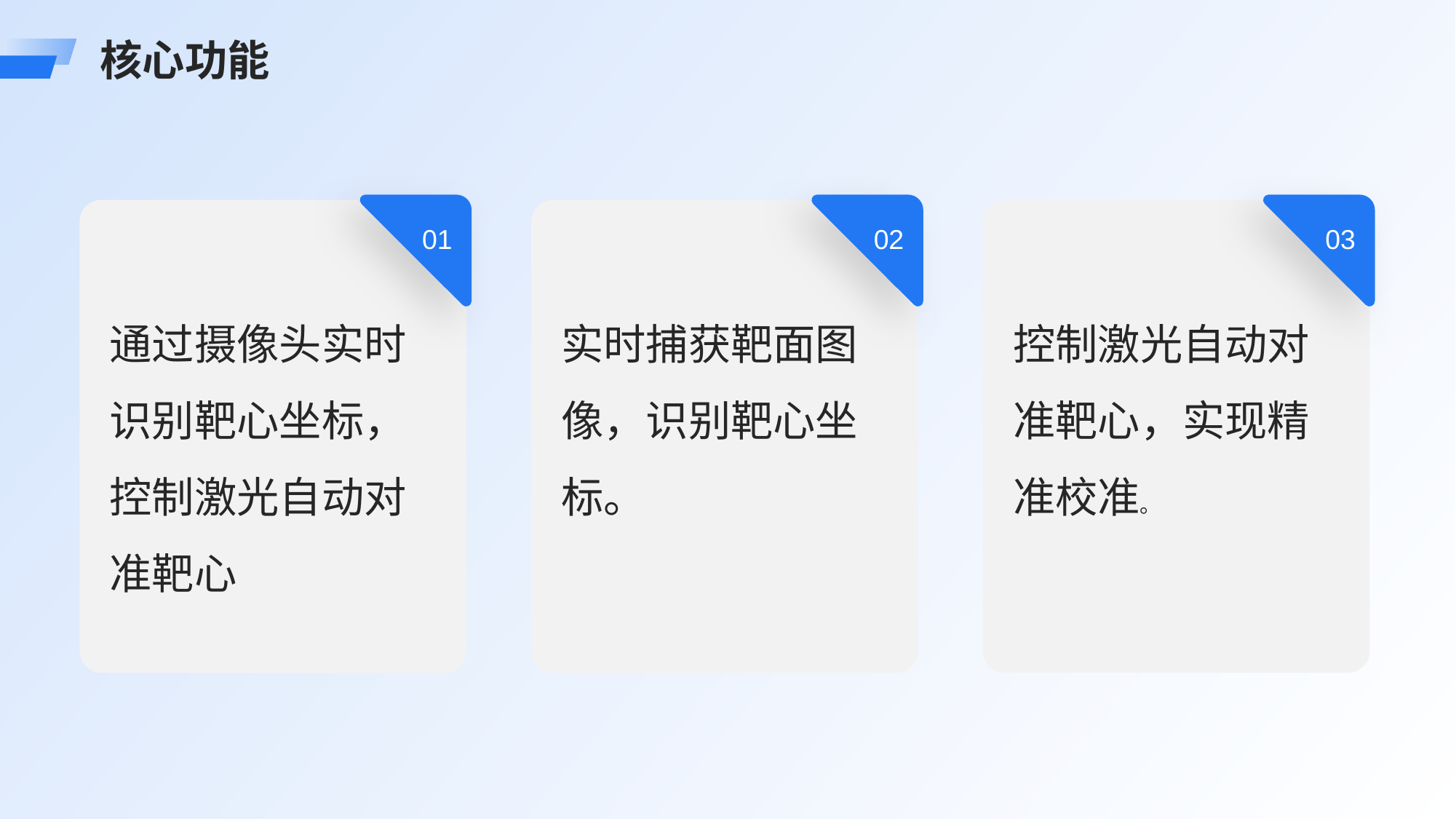

核心功能

01
02
03
通过摄像头实时识别靶心坐标，控制激光自动对准靶心
实时捕获靶面图像，识别靶心坐标。
控制激光自动对准靶心，实现精准校准。